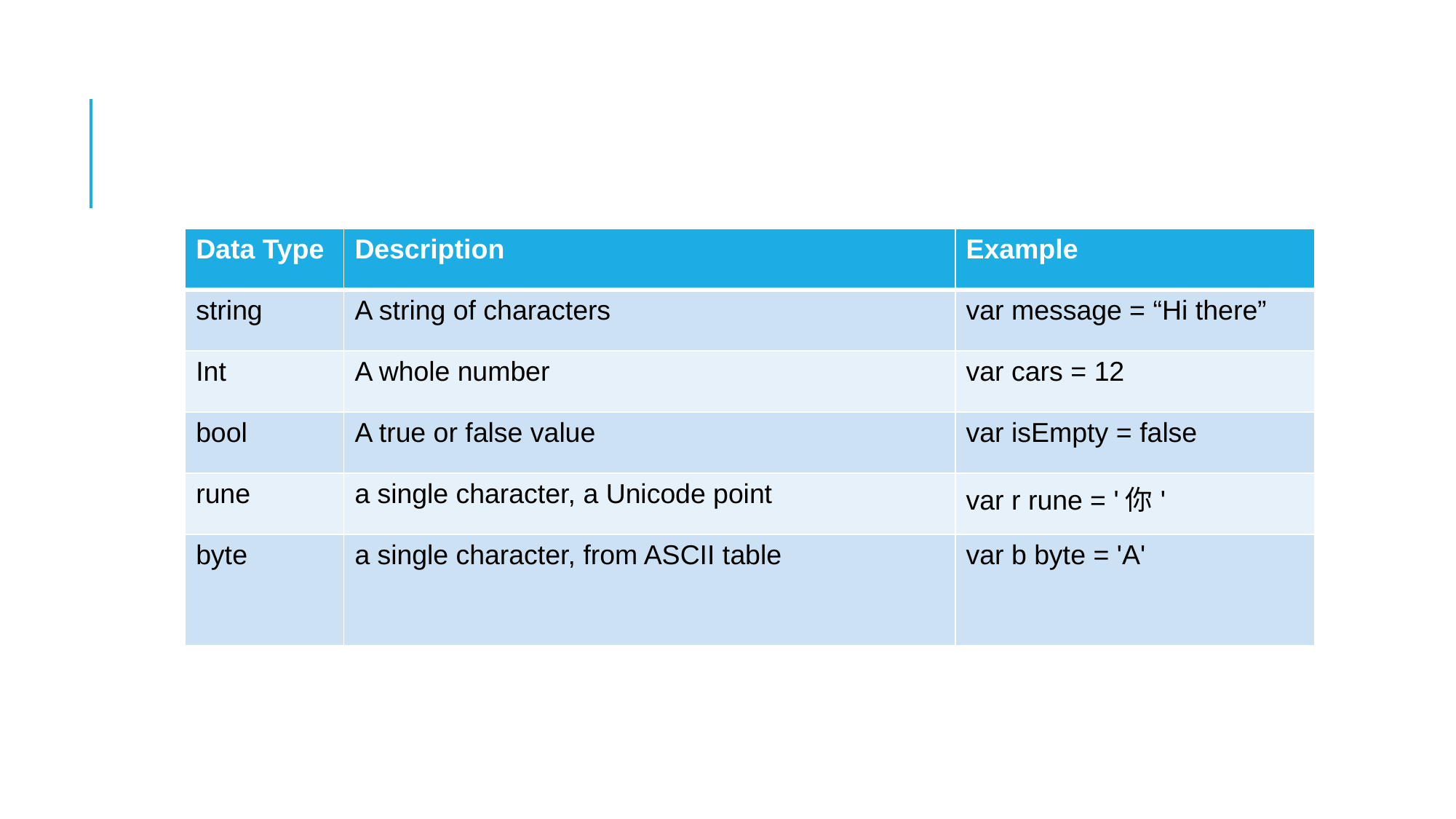

| Data Type | Description | Example |
| --- | --- | --- |
| string | A string of characters | var message = “Hi there” |
| Int | A whole number | var cars = 12 |
| bool | A true or false value | var isEmpty = false |
| rune | a single character, a Unicode point | var r rune = '你' |
| byte | a single character, from ASCII table | var b byte = 'A' |